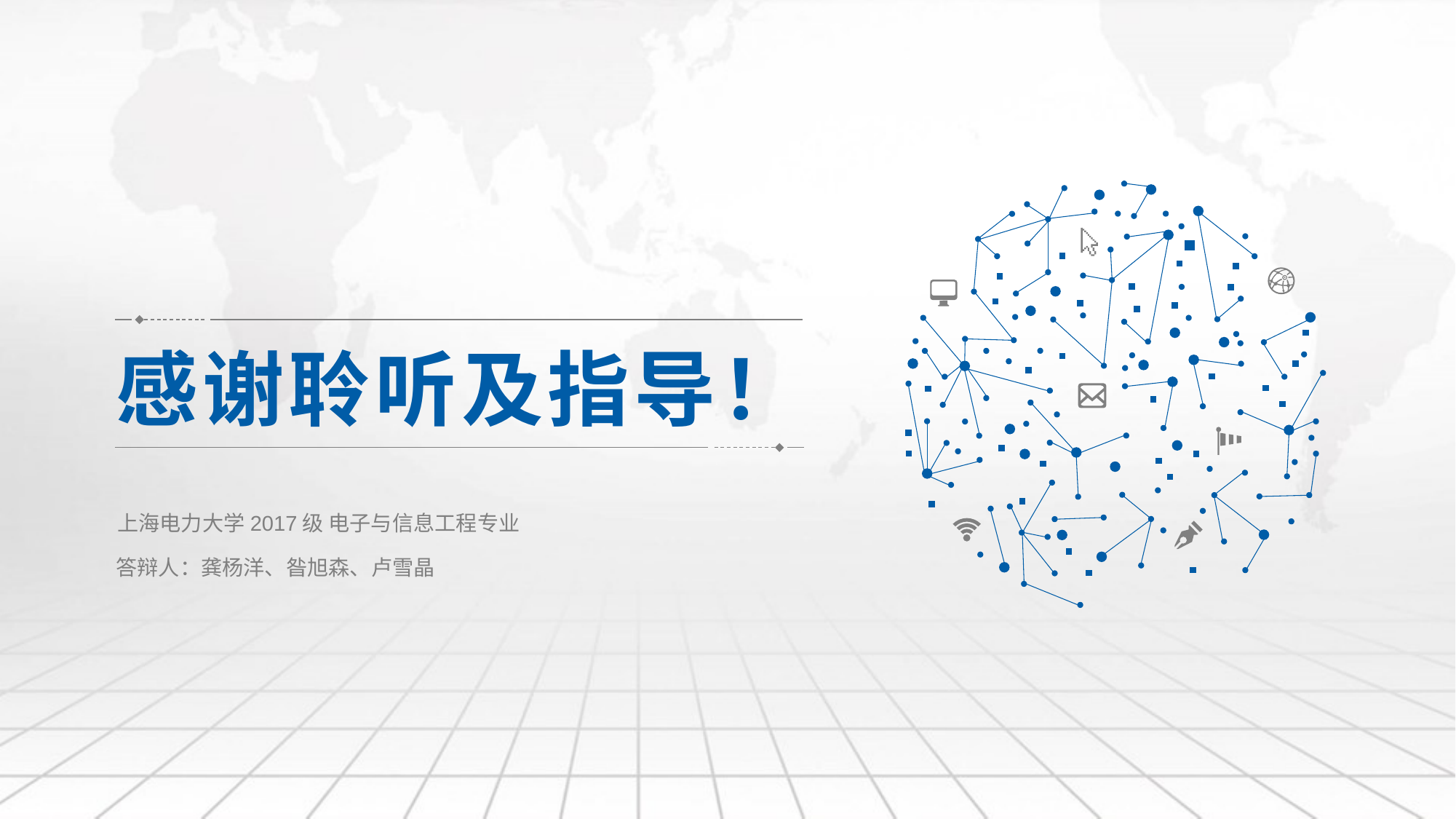

感谢聆听及指导！
上海电力大学2017级 电子与信息工程专业
答辩人：龚杨洋、昝旭森、卢雪晶